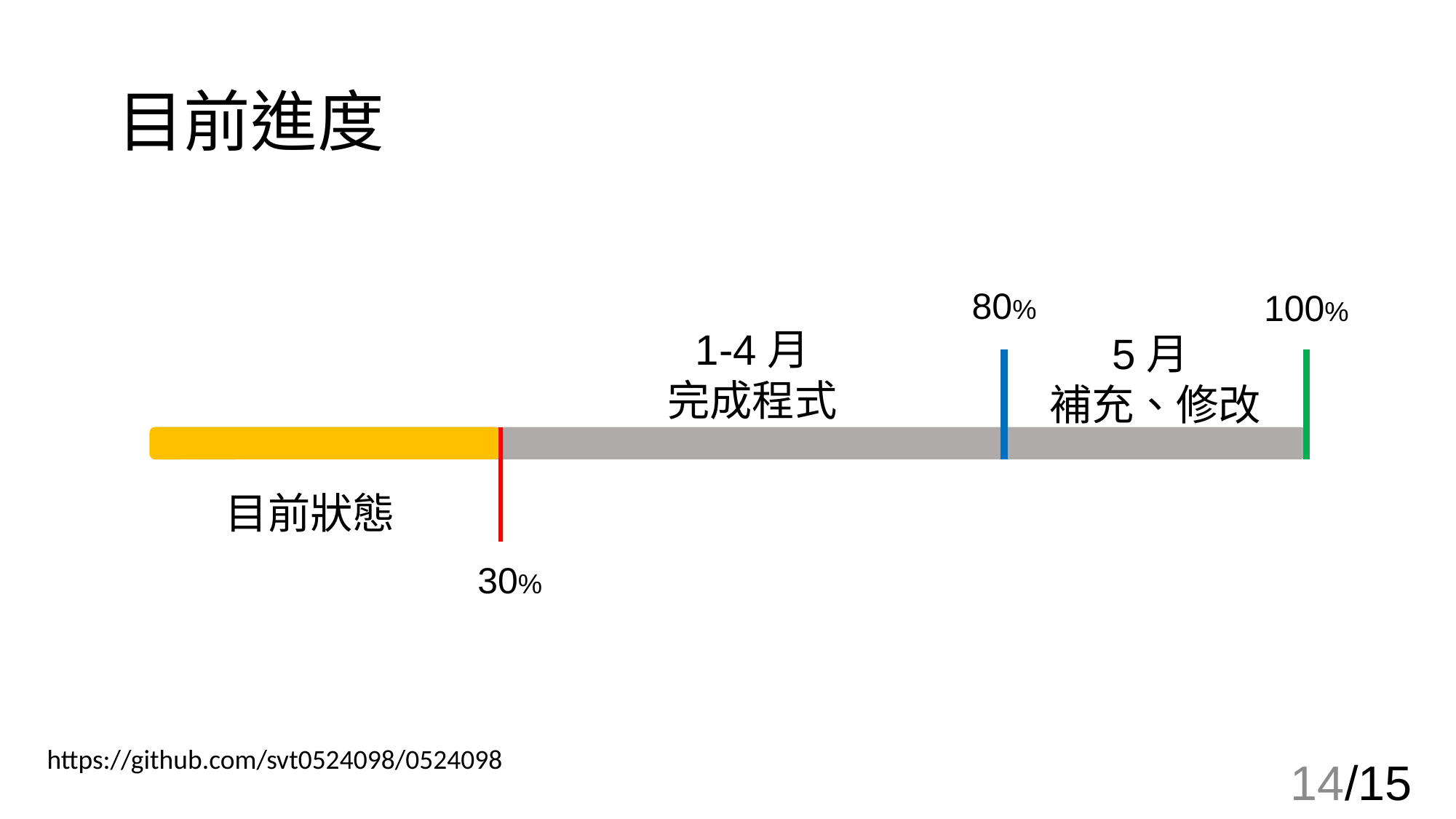

# 目前進度
80%
100%
1-4月
完成程式
5月
補充、修改

目前狀態
30%
https://github.com/svt0524098/0524098
14